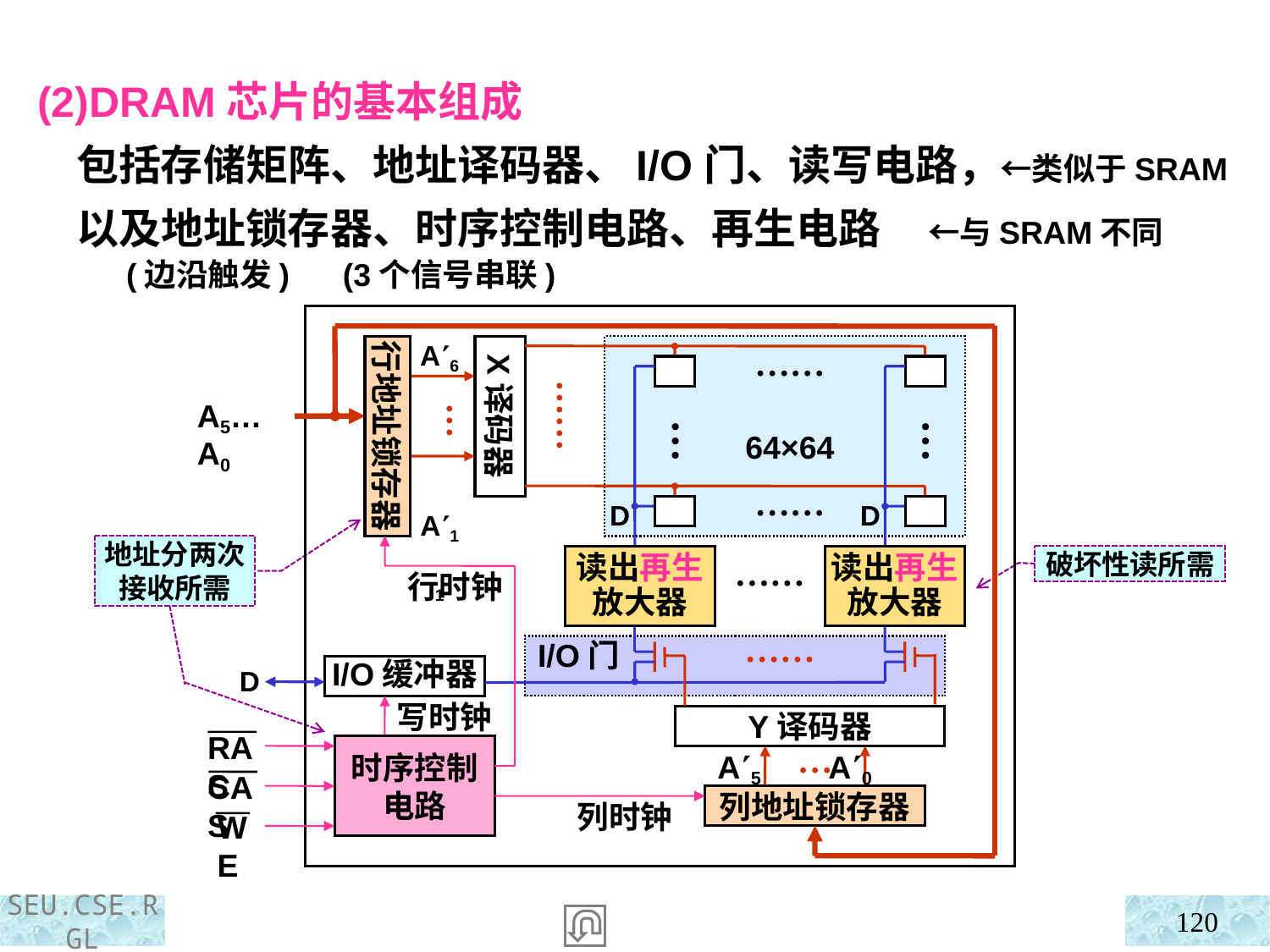

(2)DRAM芯片的基本组成
   包括存储矩阵、地址译码器、I/O门、读写电路，←类似于SRAM
   以及地址锁存器、时序控制电路、再生电路     ←与SRAM不同
          (边沿触发)      (3个信号串联)

X译码器

……

……

A5…A0
…

…
…
64×64

……

D
D

……

……
I/O门

I/O缓冲器

D

Y译码器
RAS

…

CAS

WE

行地址锁存器
A′6

A′11

行时钟
写时钟
时序控制
电路
A′5        A′0

列地址锁存器

列时钟

地址分两次接收所需
读出再生放大器
读出再生放大器
破坏性读所需
120